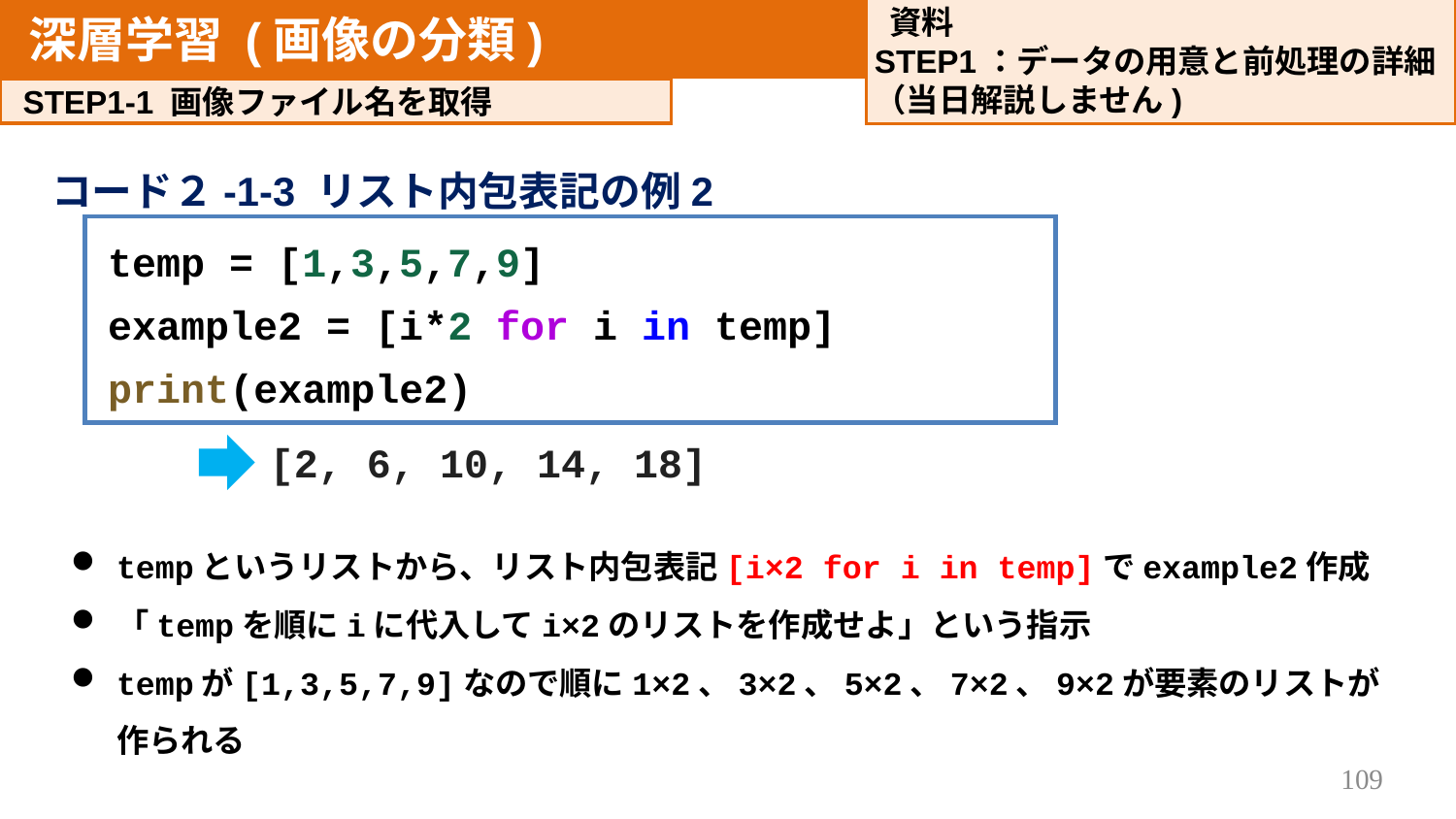

資料
STEP1：データの用意と前処理の詳細
（​当日解説しません)
深層学習 (画像の分類)
決定木分析
STEP1-1 画像ファイル名を取得
コード２-1-3 リスト内包表記の例2
temp = [1,3,5,7,9]
example2 = [i*2 for i in temp]
print(example2)
[2, 6, 10, 14, 18]

tempというリストから、リスト内包表記[i×2 for i in temp]でexample2作成
「tempを順にiに代入してi×2のリストを作成せよ」という指示
tempが[1,3,5,7,9]なので順に1×2、3×2、5×2、7×2、9×2が要素のリストが作られる
109